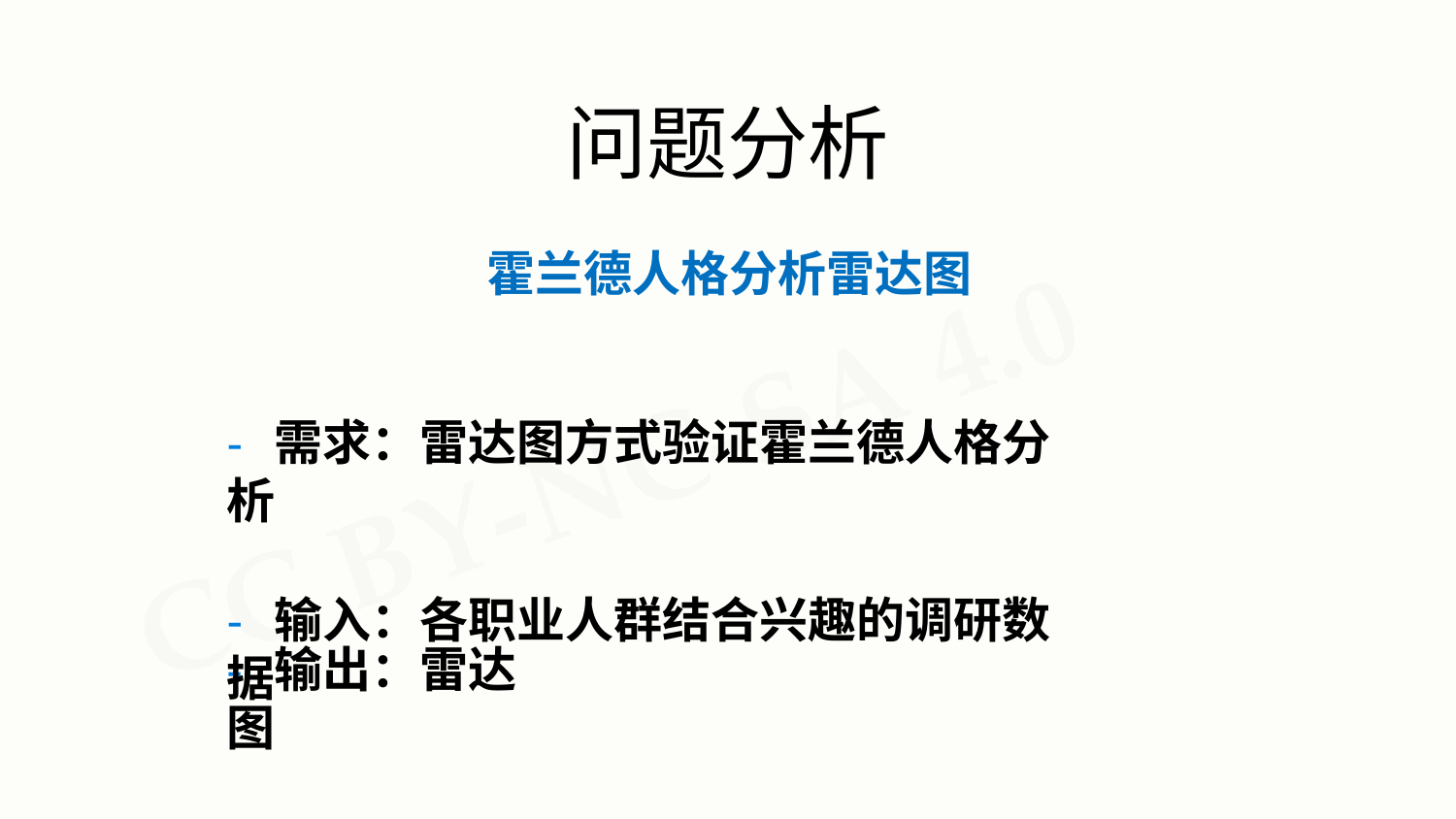

# 问题分析
霍兰德人格分析雷达图

- 需求：雷达图方式验证霍兰德人格分析

- 输入：各职业人群结合兴趣的调研数据

- 输出：雷达图